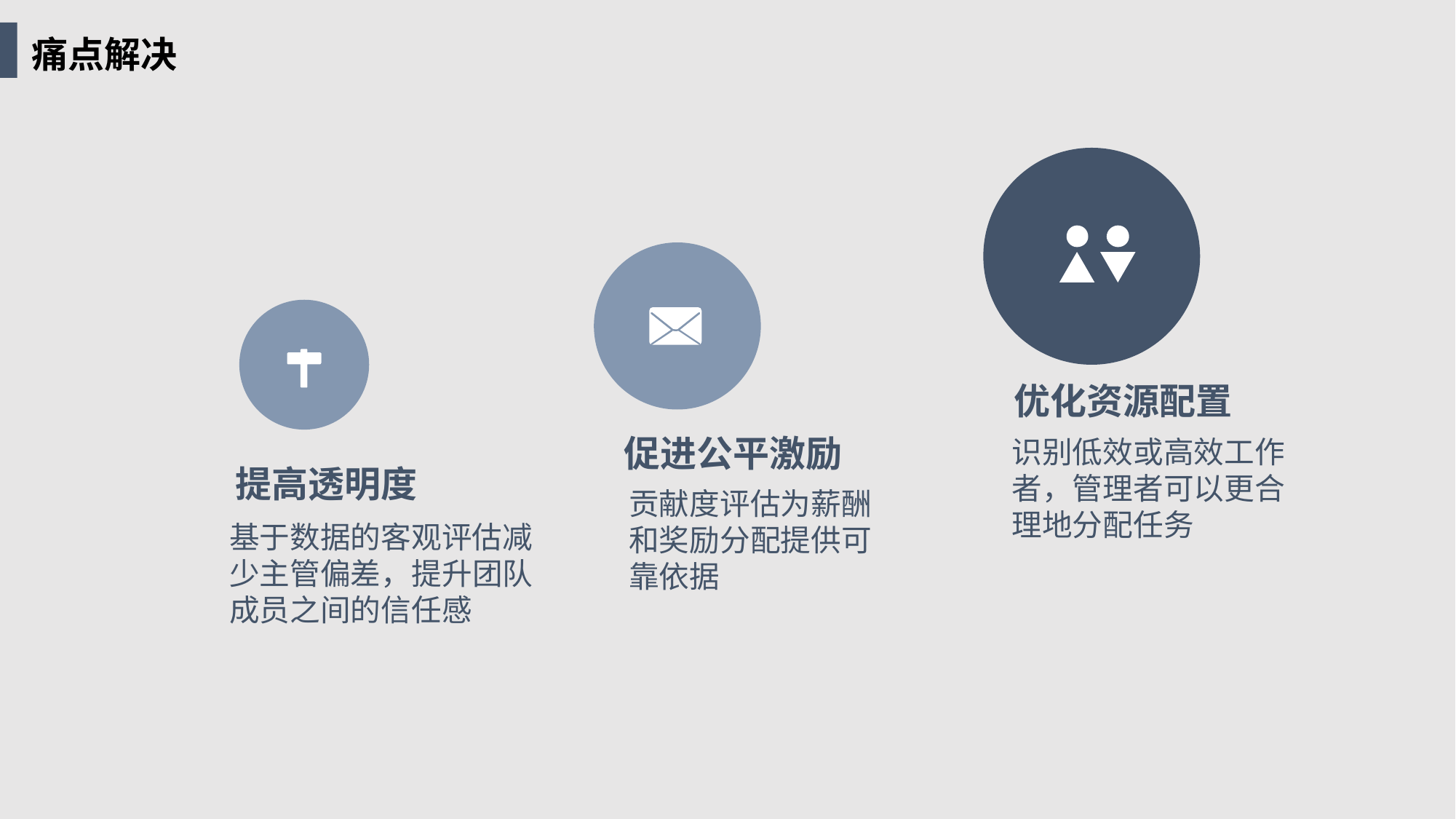

痛点解决

优化资源配置
促进公平激励
识别低效或高效工作者，管理者可以更合理地分配任务
提高透明度
贡献度评估为薪酬和奖励分配提供可靠依据
基于数据的客观评估减少主管偏差，提升团队成员之间的信任感